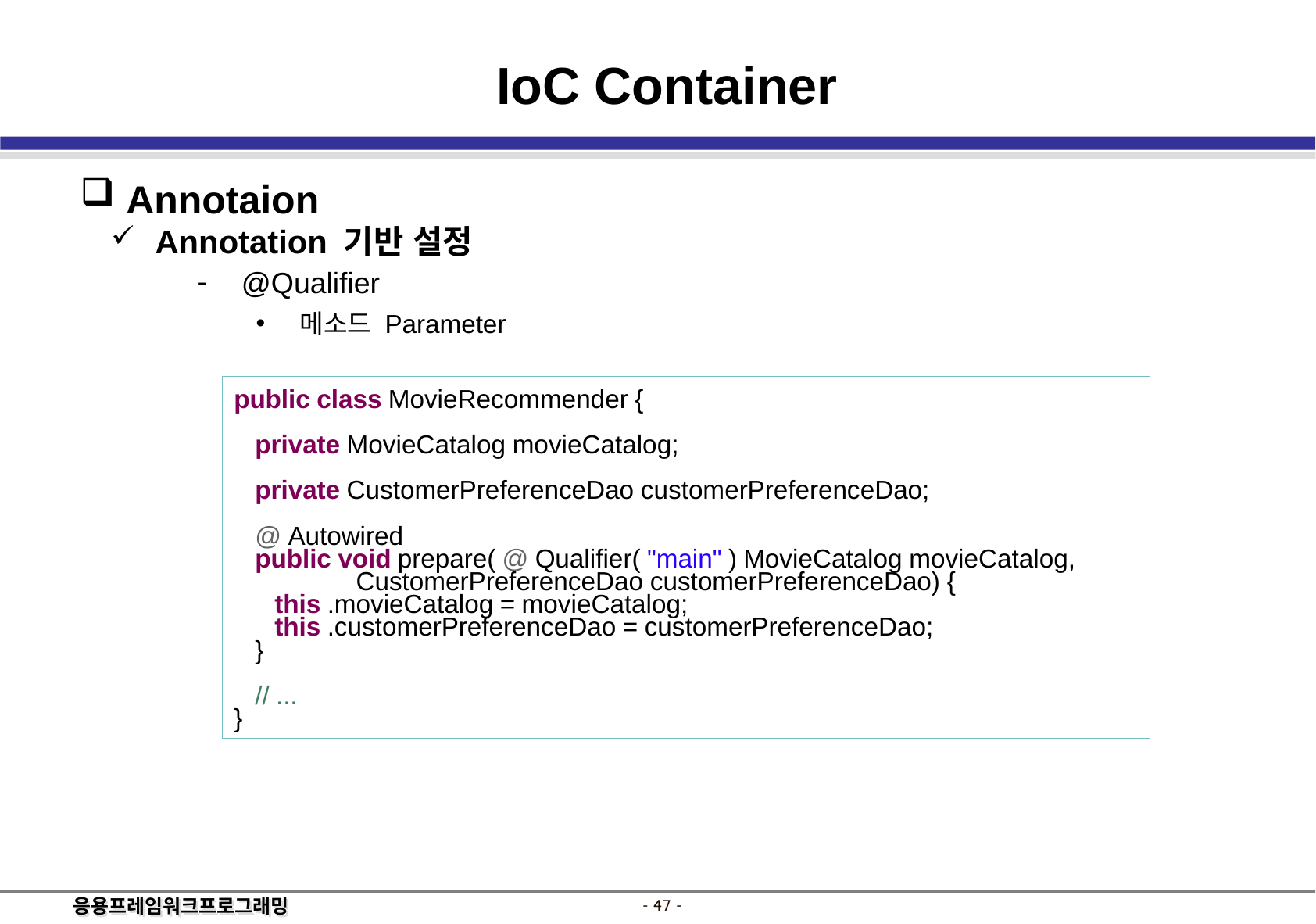

IoC Container
 Annotaion
  Annotation 기반 설정
@Qualifier
메소드 Parameter

public class MovieRecommender {

	private MovieCatalog movieCatalog;

	private CustomerPreferenceDao customerPreferenceDao;

	@ Autowired
	public void prepare( @ Qualifier( "main" ) MovieCatalog movieCatalog,
			CustomerPreferenceDao customerPreferenceDao) {
		this .movieCatalog = movieCatalog;
		this .customerPreferenceDao = customerPreferenceDao;
	}

	// ...
}
- 47 -